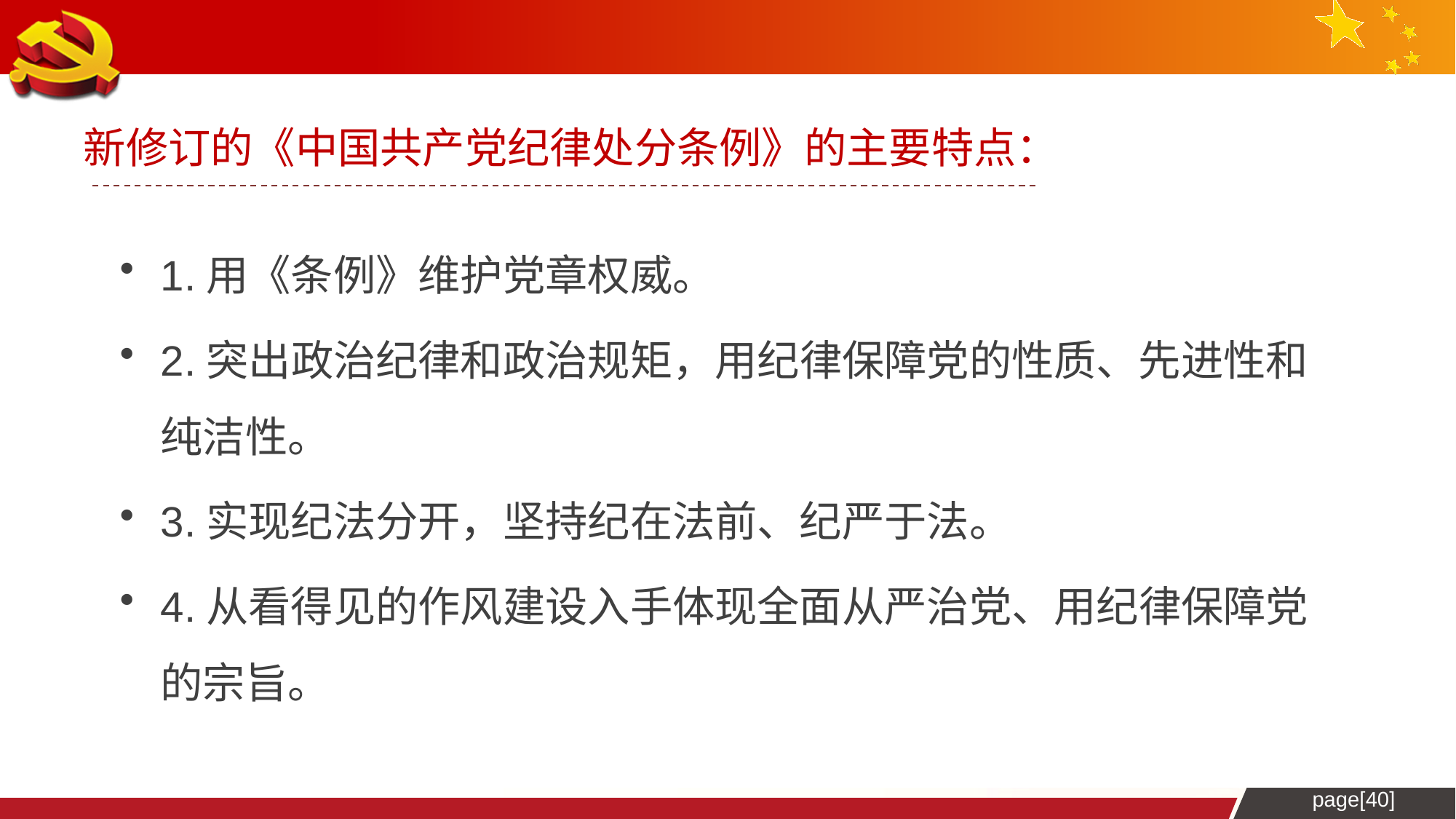

# 新修订的《中国共产党纪律处分条例》的主要特点：
1.用《条例》维护党章权威。
2.突出政治纪律和政治规矩，用纪律保障党的性质、先进性和纯洁性。
3.实现纪法分开，坚持纪在法前、纪严于法。
4.从看得见的作风建设入手体现全面从严治党、用纪律保障党的宗旨。